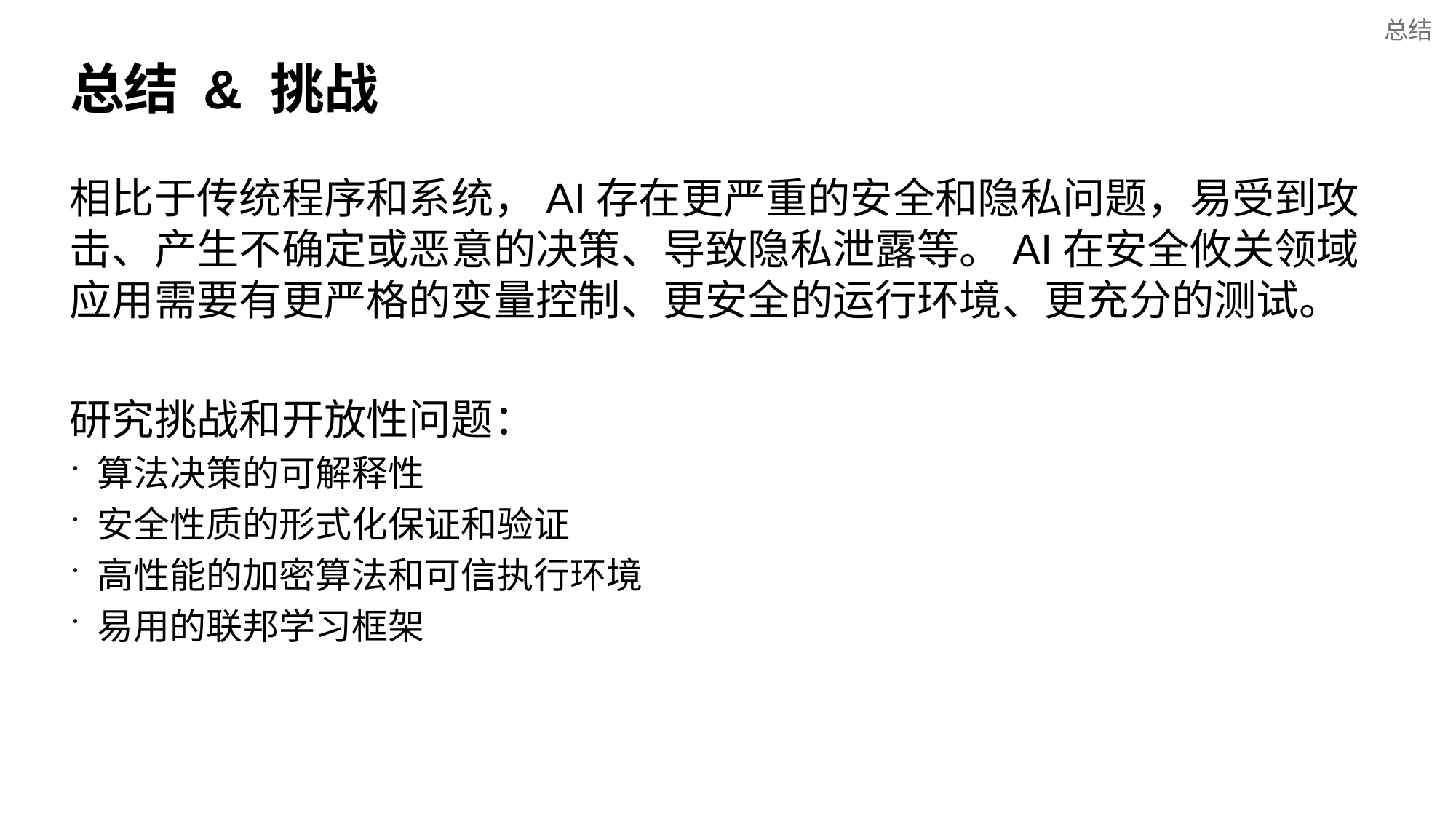

总结
# 总结 & 挑战
相比于传统程序和系统，AI存在更严重的安全和隐私问题，易受到攻击、产生不确定或恶意的决策、导致隐私泄露等。AI在安全攸关领域应用需要有更严格的变量控制、更安全的运行环境、更充分的测试。

研究挑战和开放性问题：
算法决策的可解释性
安全性质的形式化保证和验证
高性能的加密算法和可信执行环境
易用的联邦学习框架